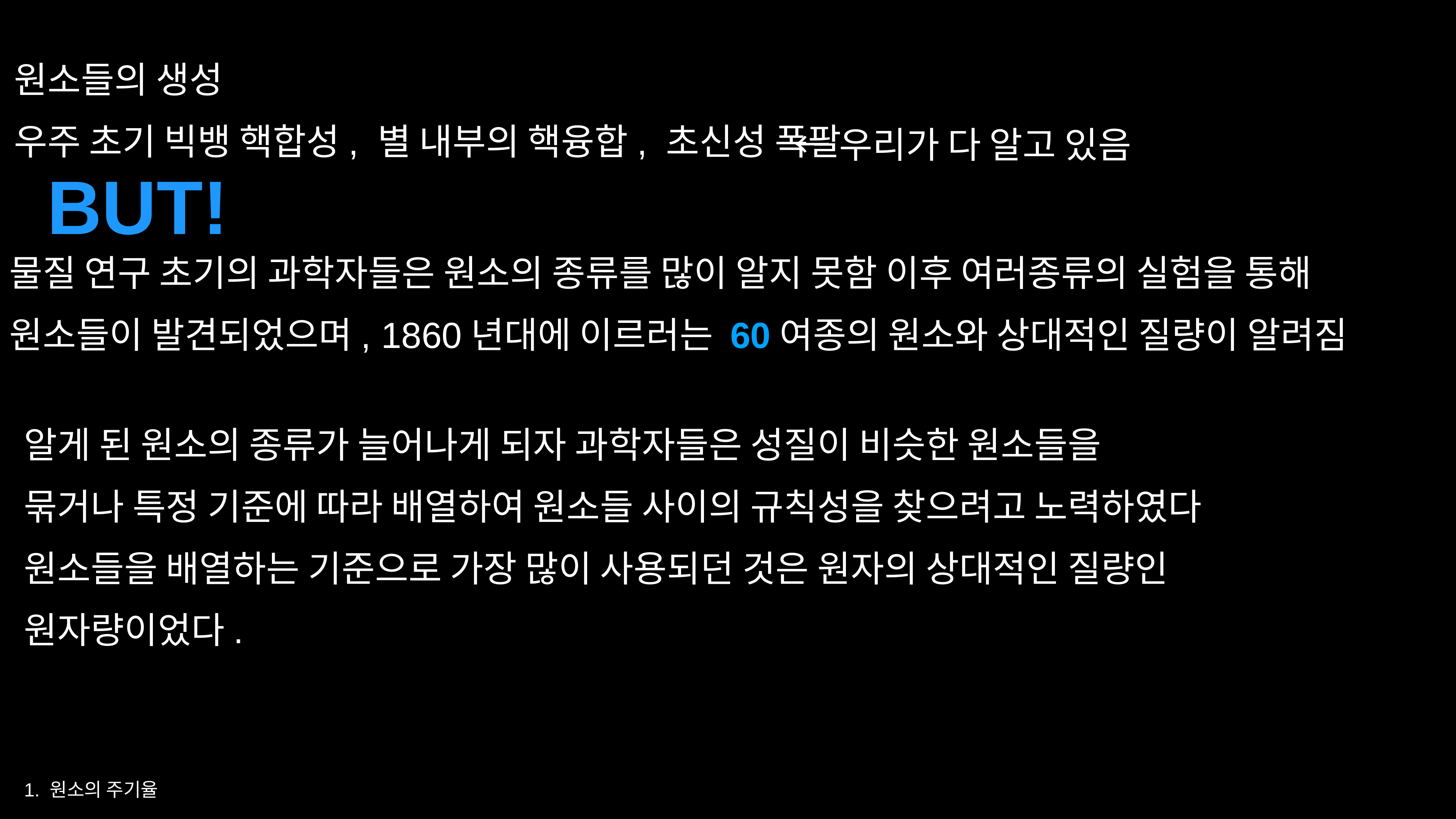

원소들의 생성
우주 초기 빅뱅 핵합성, 별 내부의 핵융합, 초신성 폭팔
←우리가 다 알고 있음
BUT!
물질 연구 초기의 과학자들은 원소의 종류를 많이 알지 못함 이후 여러종류의 실험을 통해
원소들이 발견되었으며, 1860년대에 이르러는 60여종의 원소와 상대적인 질량이 알려짐
알게 된 원소의 종류가 늘어나게 되자 과학자들은 성질이 비슷한 원소들을
묶거나 특정 기준에 따라 배열하여 원소들 사이의 규칙성을 찾으려고 노력하였다
원소들을 배열하는 기준으로 가장 많이 사용되던 것은 원자의 상대적인 질량인
원자량이었다.
1. 원소의 주기율